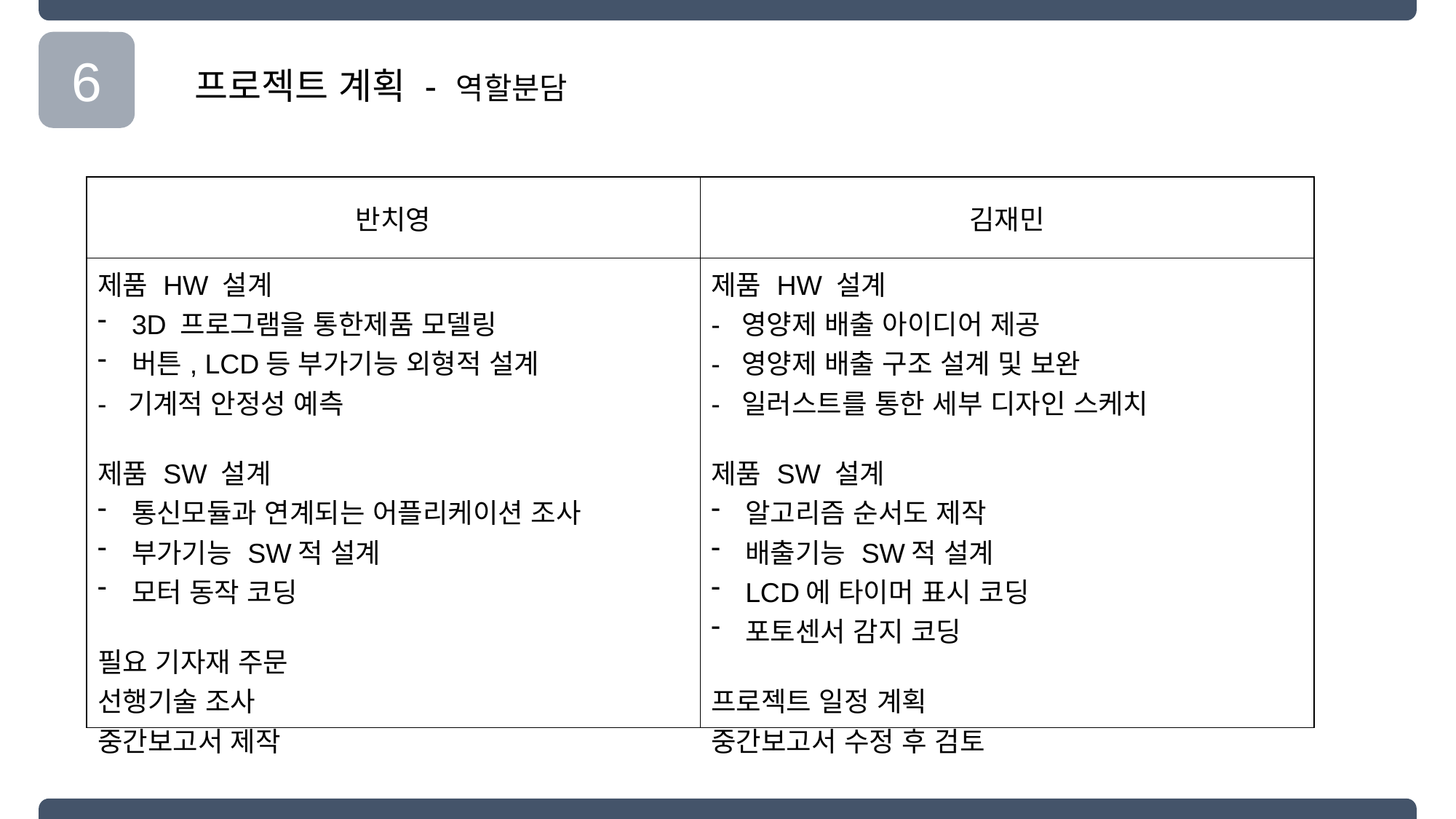

6
프로젝트 계획 - 역할분담
| 반치영 | 김재민 |
| --- | --- |
| 제품 HW 설계 3D 프로그램을 통한제품 모델링 버튼, LCD등 부가기능 외형적 설계 - 기계적 안정성 예측 제품 SW 설계 통신모듈과 연계되는 어플리케이션 조사 부가기능 SW적 설계 모터 동작 코딩 필요 기자재 주문 선행기술 조사 중간보고서 제작 | 제품 HW 설계 - 영양제 배출 아이디어 제공 - 영양제 배출 구조 설계 및 보완 - 일러스트를 통한 세부 디자인 스케치 제품 SW 설계 알고리즘 순서도 제작 배출기능 SW적 설계 LCD에 타이머 표시 코딩 포토센서 감지 코딩 프로젝트 일정 계획 중간보고서 수정 후 검토 |